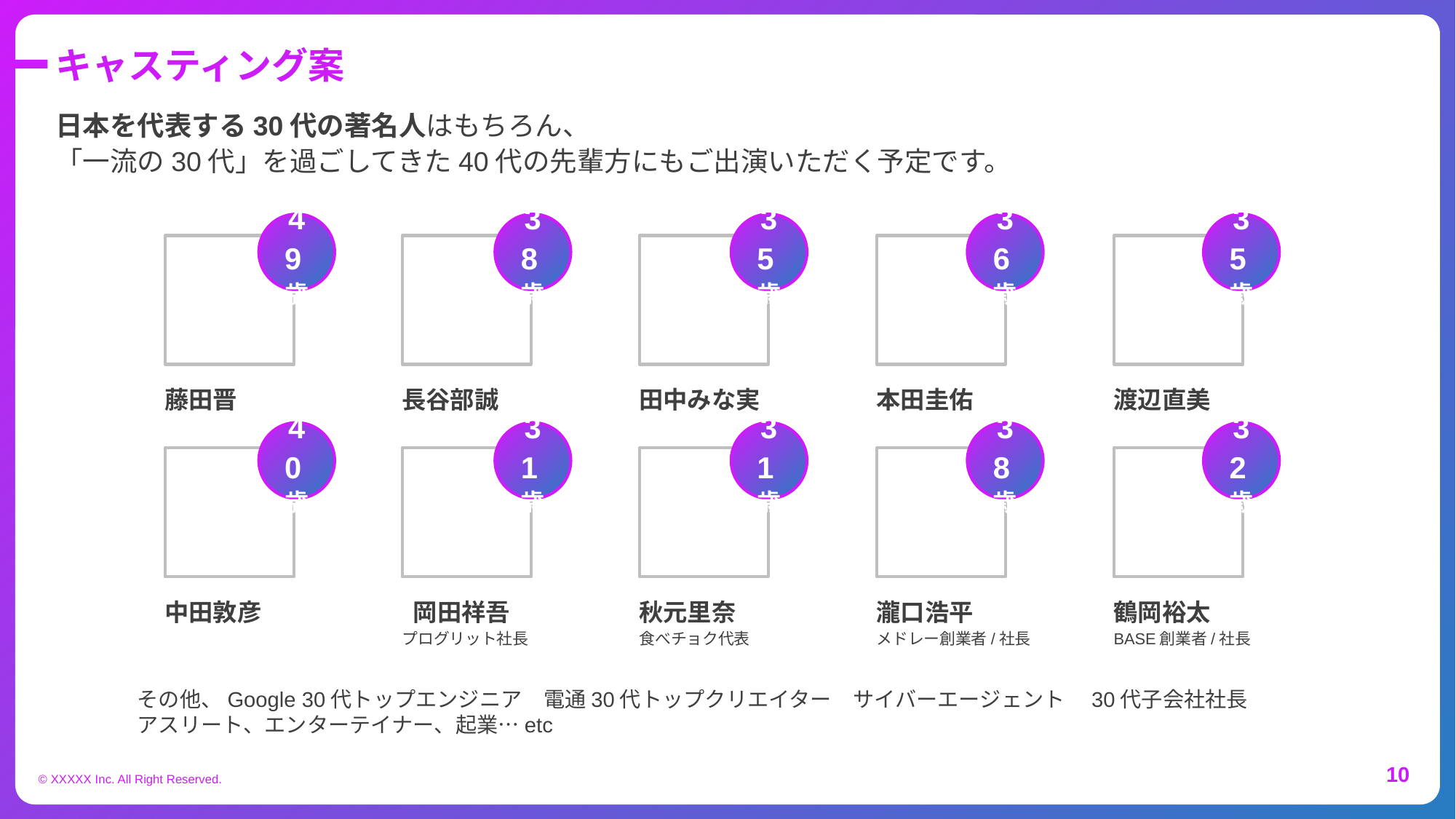

キャスティング案
日本を代表する30代の著名人はもちろん、
「一流の30代」を過ごしてきた40代の先輩方にもご出演いただく予定です。
49歳
38歳
35歳
36歳
35歳

藤田晋
長谷部誠
田中みな実
本田圭佑
渡辺直美
40歳
31歳
31歳
38歳
32歳

中田敦彦
 岡田祥吾
秋元里奈
瀧口浩平
鶴岡裕太
プログリット社長
食べチョク代表
メドレー創業者/社長
BASE創業者/社長
その他、Google 30代トップエンジニア　電通30代トップクリエイター　サイバーエージェント　30代子会社社長
アスリート、エンターテイナー、起業…etc
10